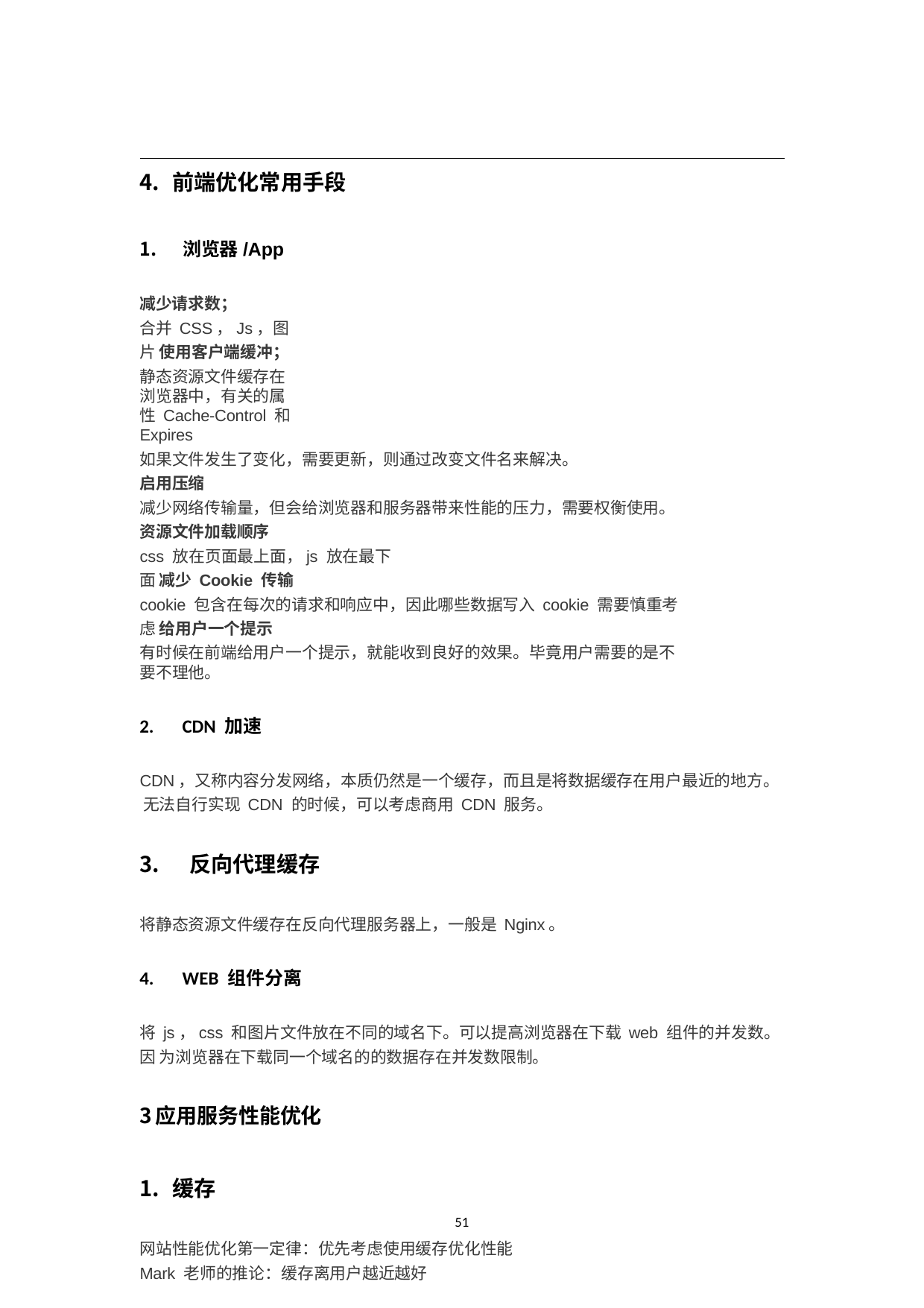

前端优化常用手段

浏览器/App

减少请求数；
合并 CSS，Js，图片 使用客户端缓冲；
静态资源文件缓存在浏览器中，有关的属性 Cache-Control 和 Expires
如果文件发生了变化，需要更新，则通过改变文件名来解决。 启用压缩
减少网络传输量，但会给浏览器和服务器带来性能的压力，需要权衡使用。 资源文件加载顺序
css 放在页面最上面，js 放在最下面 减少 Cookie 传输
cookie 包含在每次的请求和响应中，因此哪些数据写入 cookie 需要慎重考虑 给用户一个提示
有时候在前端给用户一个提示，就能收到良好的效果。毕竟用户需要的是不要不理他。

CDN 加速

CDN，又称内容分发网络，本质仍然是一个缓存，而且是将数据缓存在用户最近的地方。 无法自行实现 CDN 的时候，可以考虑商用 CDN 服务。

反向代理缓存

将静态资源文件缓存在反向代理服务器上，一般是 Nginx。

WEB 组件分离

将 js，css 和图片文件放在不同的域名下。可以提高浏览器在下载 web 组件的并发数。因 为浏览器在下载同一个域名的的数据存在并发数限制。

应用服务性能优化

缓存

网站性能优化第一定律：优先考虑使用缓存优化性能
Mark 老师的推论：缓存离用户越近越好
51